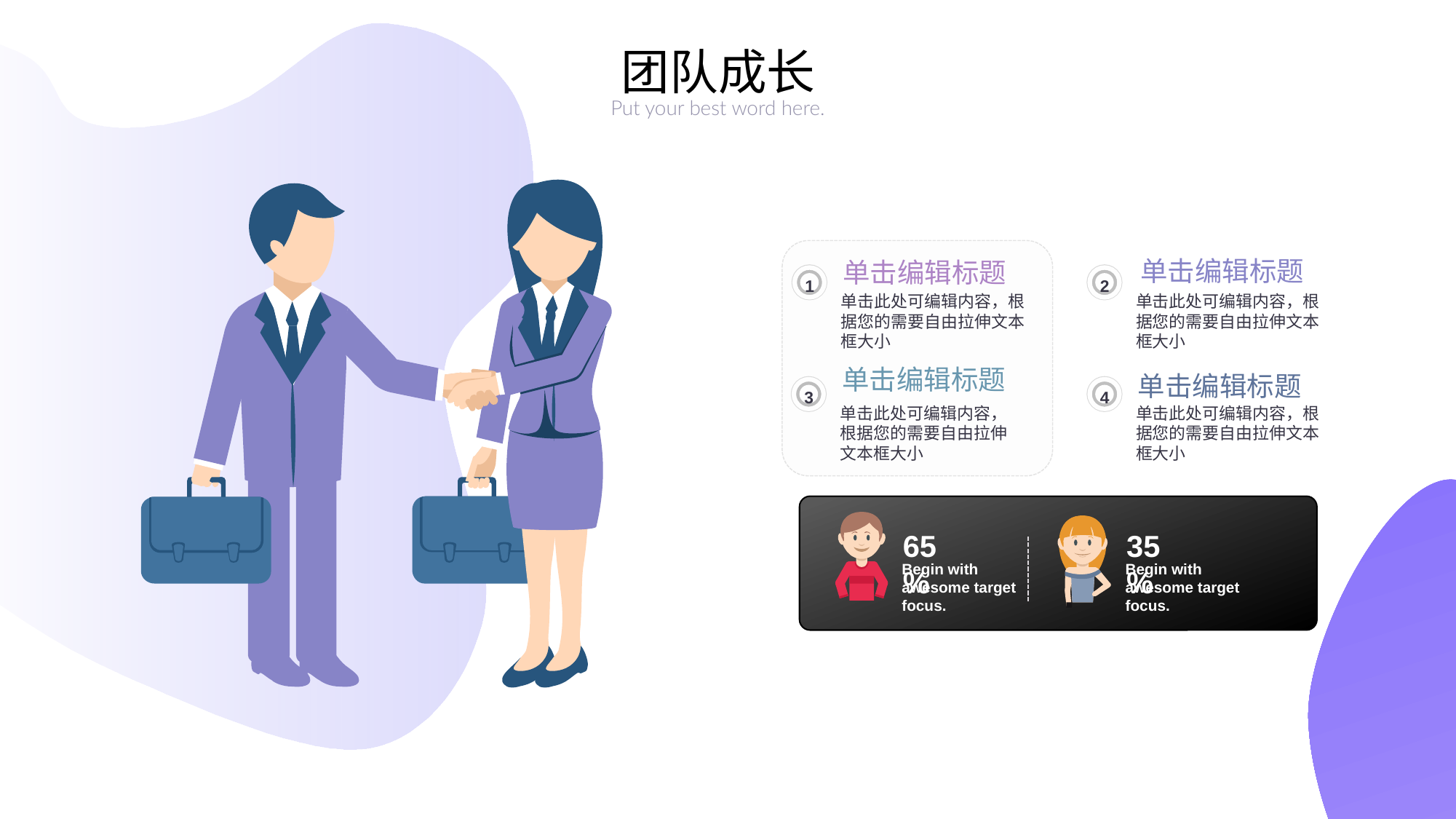

团队成长

Put your best word here.

单击编辑标题
单击此处可编辑内容，根据您的需要自由拉伸文本框大小

2

单击编辑标题
单击此处可编辑内容，根据您的需要自由拉伸文本框大小

1

单击编辑标题
单击此处可编辑内容，根据您的需要自由拉伸文本框大小

3

单击编辑标题
单击此处可编辑内容，根据您的需要自由拉伸文本框大小

4

65%
35%
Begin with awesome target focus.
Begin with awesome target focus.